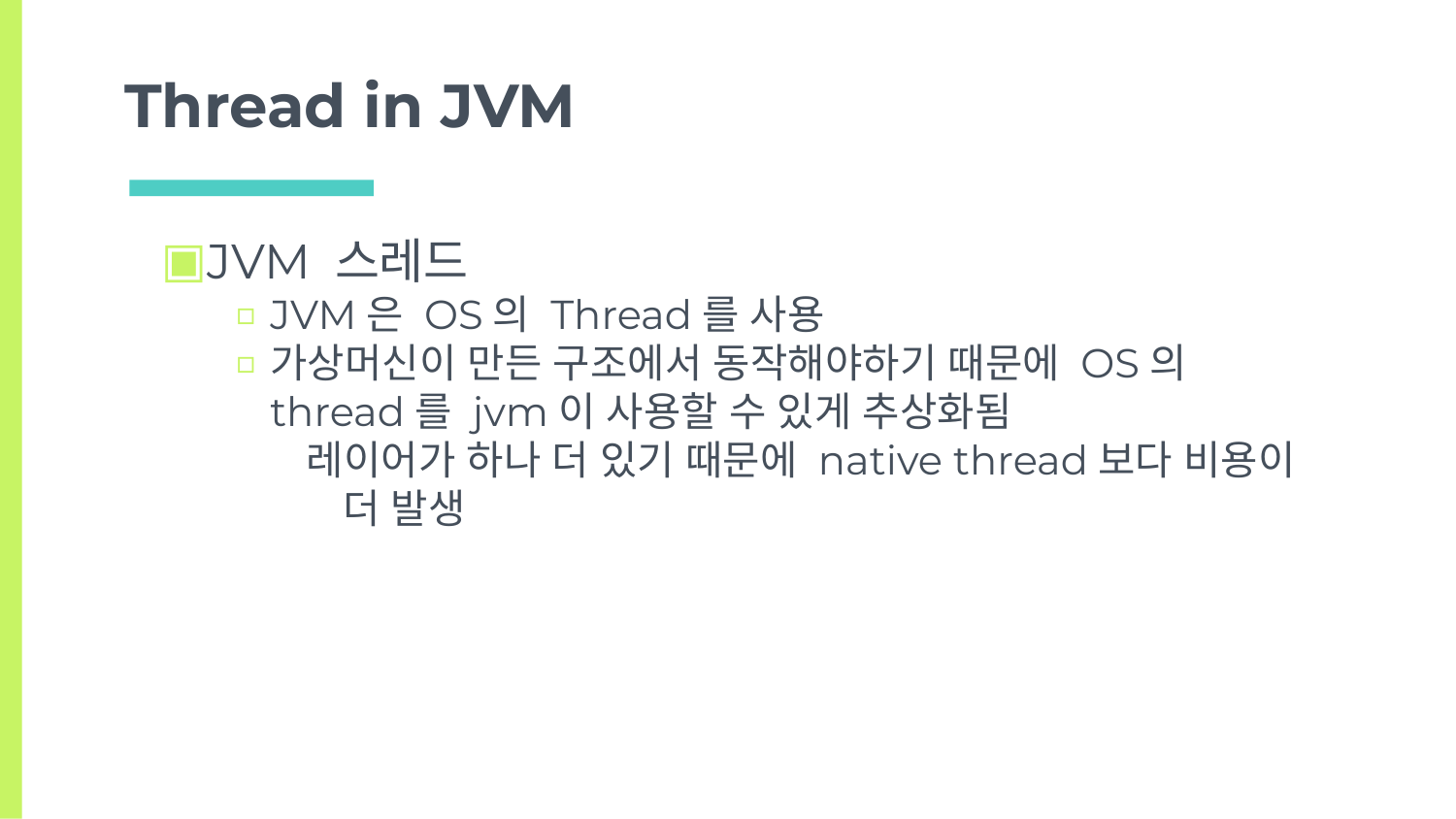

# Thread in JVM
JVM 스레드
JVM은 OS의 Thread를 사용
가상머신이 만든 구조에서 동작해야하기 때문에 OS의 thread를 jvm이 사용할 수 있게 추상화됨
레이어가 하나 더 있기 때문에 native thread보다 비용이 더 발생